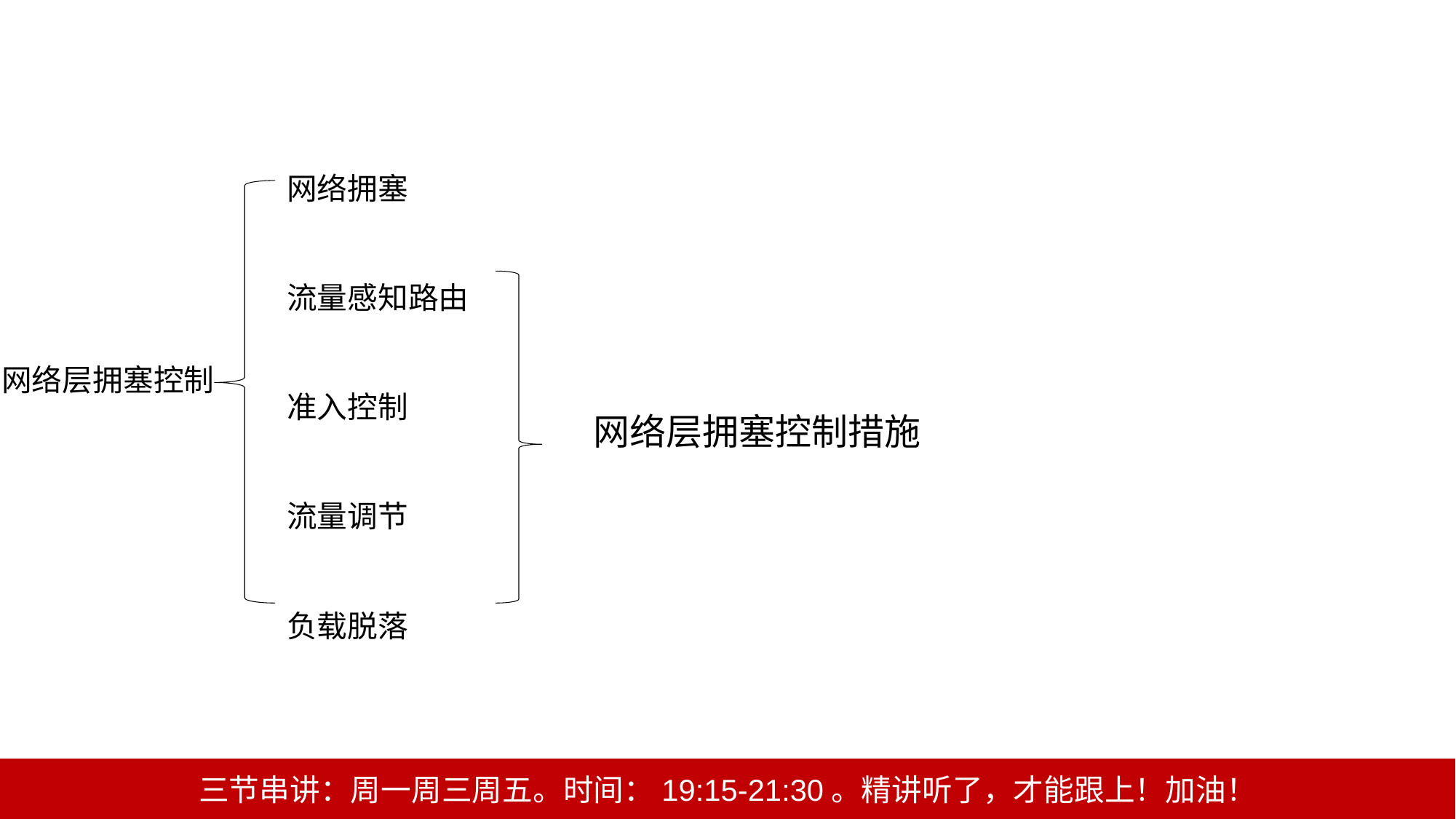

网络拥塞
流量感知路由
准入控制
流量调节
负载脱落

网络层拥塞控制
网络层拥塞控制措施
三节串讲：周一周三周五。时间：19:15-21:30。精讲听了，才能跟上！加油！